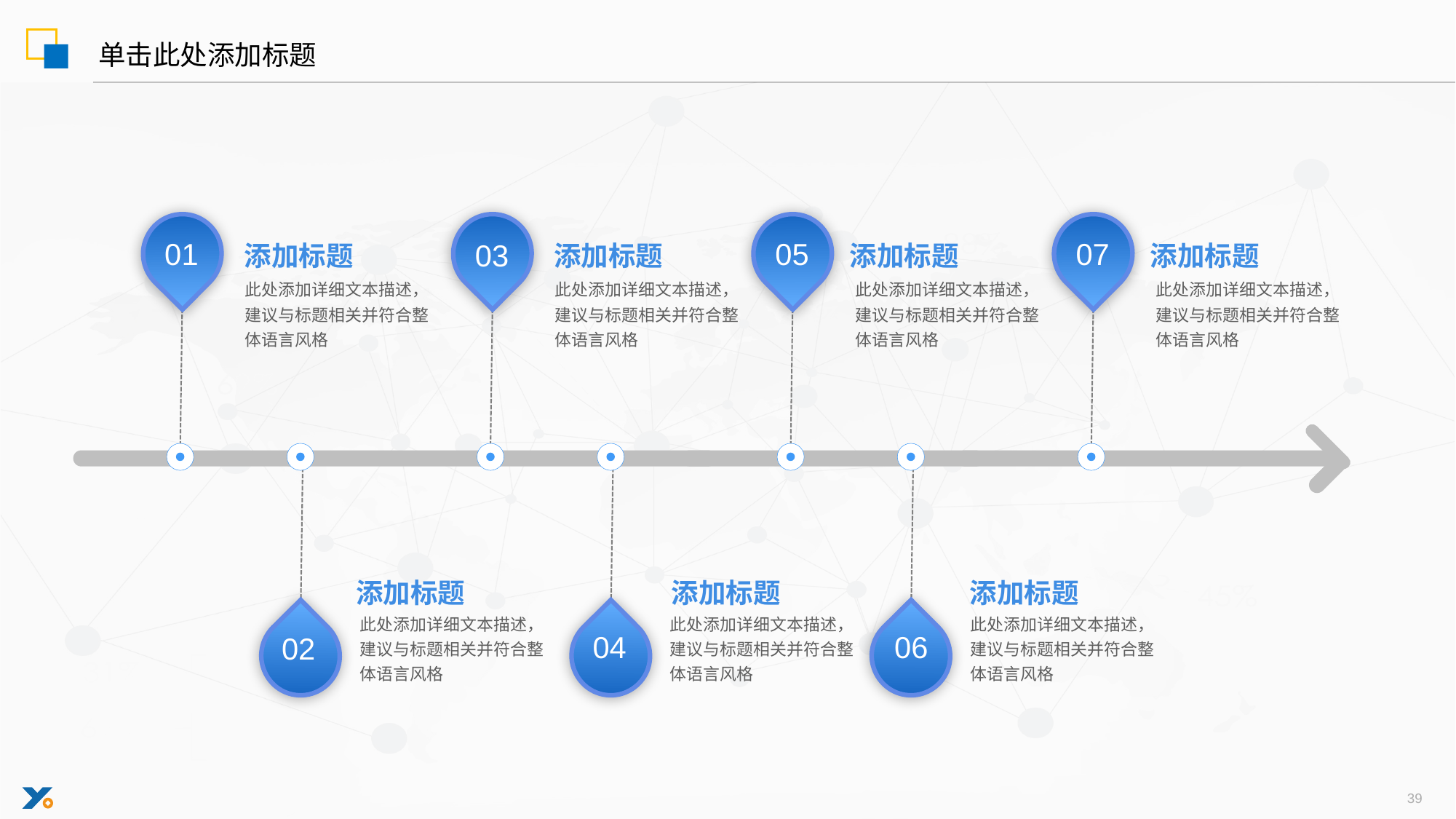

单击此处添加标题

添加标题
添加标题
添加标题
添加标题
01
05
07
03
此处添加详细文本描述，建议与标题相关并符合整体语言风格
此处添加详细文本描述，建议与标题相关并符合整体语言风格
此处添加详细文本描述，建议与标题相关并符合整体语言风格
此处添加详细文本描述，建议与标题相关并符合整体语言风格

添加标题
添加标题
添加标题

02

04

06
此处添加详细文本描述，建议与标题相关并符合整体语言风格
此处添加详细文本描述，建议与标题相关并符合整体语言风格
此处添加详细文本描述，建议与标题相关并符合整体语言风格